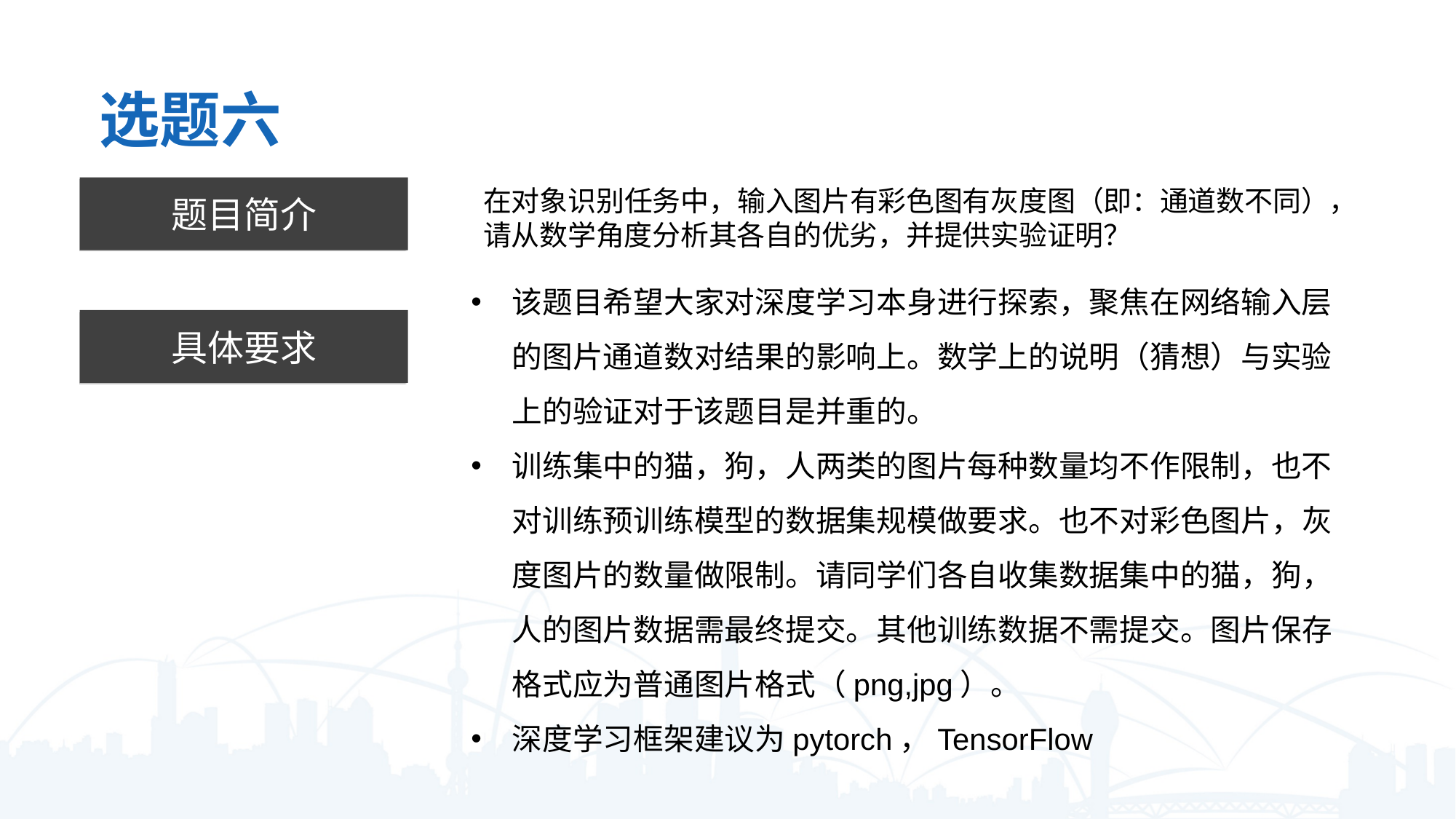

选题六
题目简介
在对象识别任务中，输入图片有彩色图有灰度图（即：通道数不同），请从数学角度分析其各自的优劣，并提供实验证明？
该题目希望大家对深度学习本身进行探索，聚焦在网络输入层的图片通道数对结果的影响上。数学上的说明（猜想）与实验上的验证对于该题目是并重的。
训练集中的猫，狗，人两类的图片每种数量均不作限制，也不对训练预训练模型的数据集规模做要求。也不对彩色图片，灰度图片的数量做限制。请同学们各自收集数据集中的猫，狗，人的图片数据需最终提交。其他训练数据不需提交。图片保存格式应为普通图片格式（png,jpg）。
深度学习框架建议为pytorch，TensorFlow
具体要求